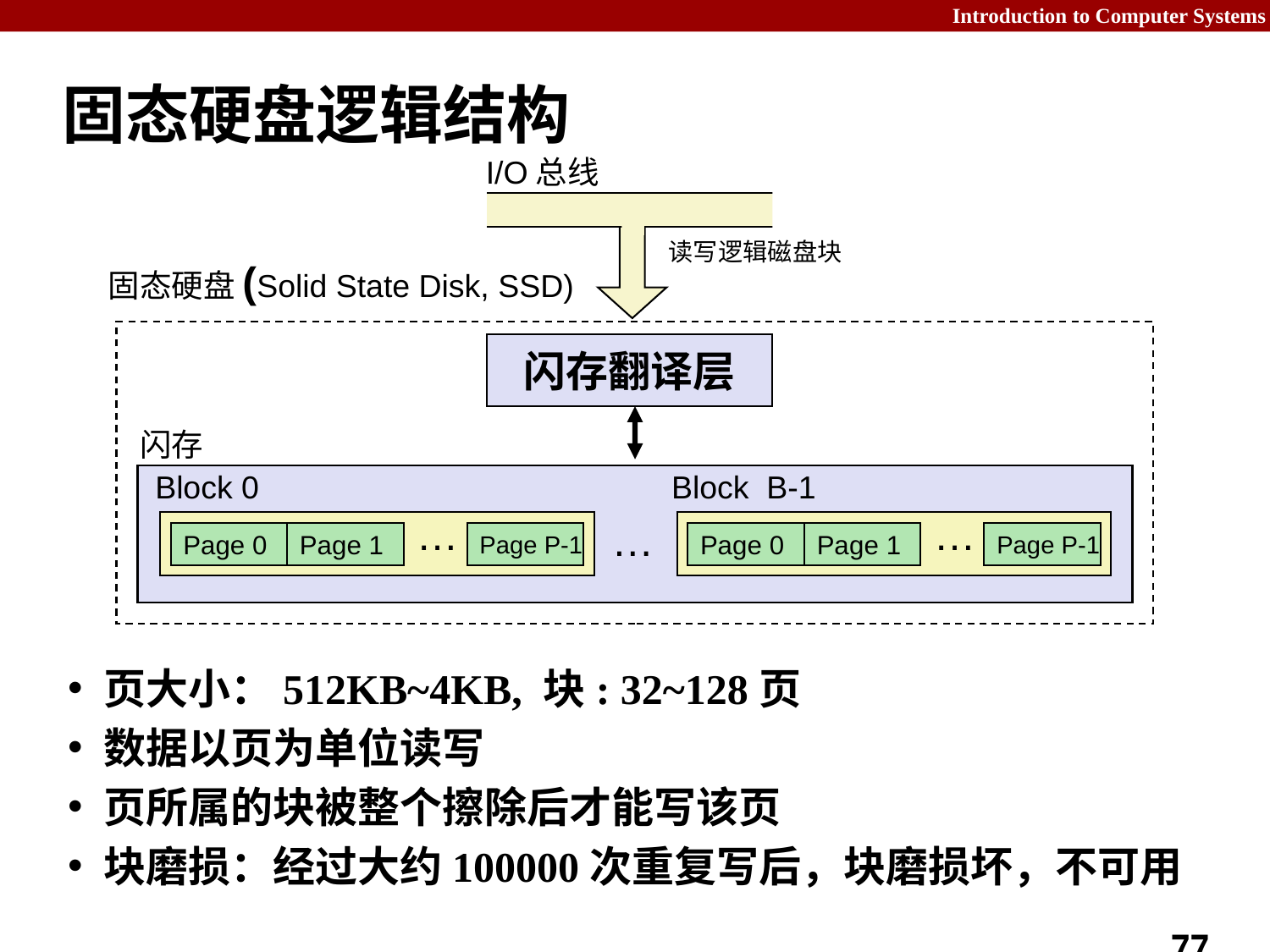

# 固态硬盘逻辑结构
I/O总线

读写逻辑磁盘块
固态硬盘(Solid State Disk, SSD)

闪存翻译层

闪存
Block 0
Block  B-1

…
…
…

Page 0
Page 1
Page P-1
Page 0
Page 1
Page P-1
页大小：512KB~4KB, 块: 32~128页
数据以页为单位读写
页所属的块被整个擦除后才能写该页
块磨损：经过大约100000次重复写后，块磨损坏，不可用
77